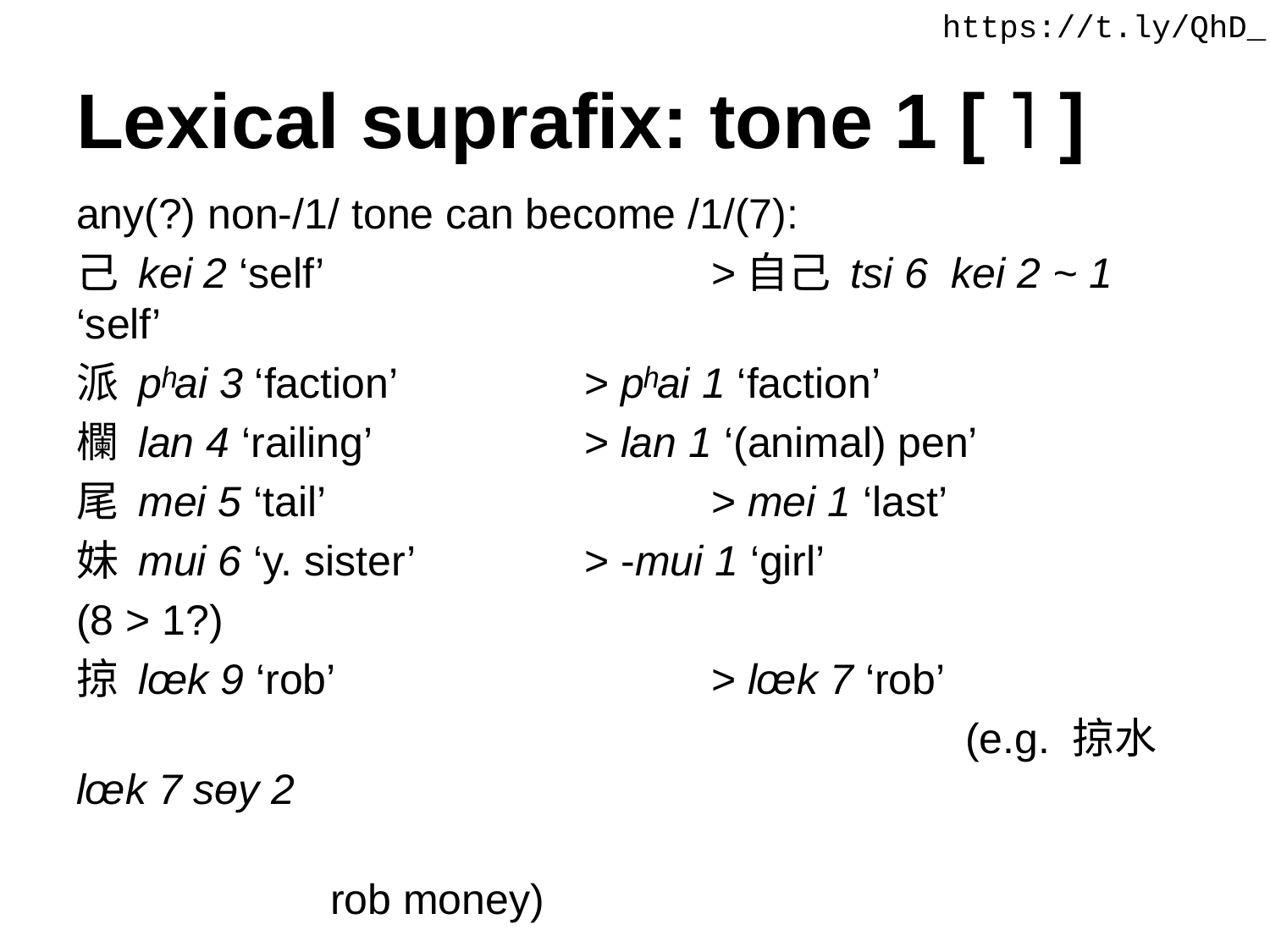

https://t.ly/QhD_
# Lexical suprafix: tone 1 [ ˥ ]
any(?) non-/1/ tone can become /1/(7):
己 kei 2 ‘self’ 			>自己 tsi 6  kei 2 ~ 1 ‘self’
派 pʰai 3 ‘faction’ 		> pʰai 1 ‘faction’
欄 lan 4 ‘railing’ 		> lan 1 ‘(animal) pen’
尾 mei 5 ‘tail’ 			> mei 1 ‘last’
妹 mui 6 ‘y. sister’ 		> -mui 1 ‘girl’
(8 > 1?)
掠 lœk 9 ‘rob’ 			> lœk 7 ‘rob’
							(e.g. 掠水 lœk 7 sɵy 2
										rob money)